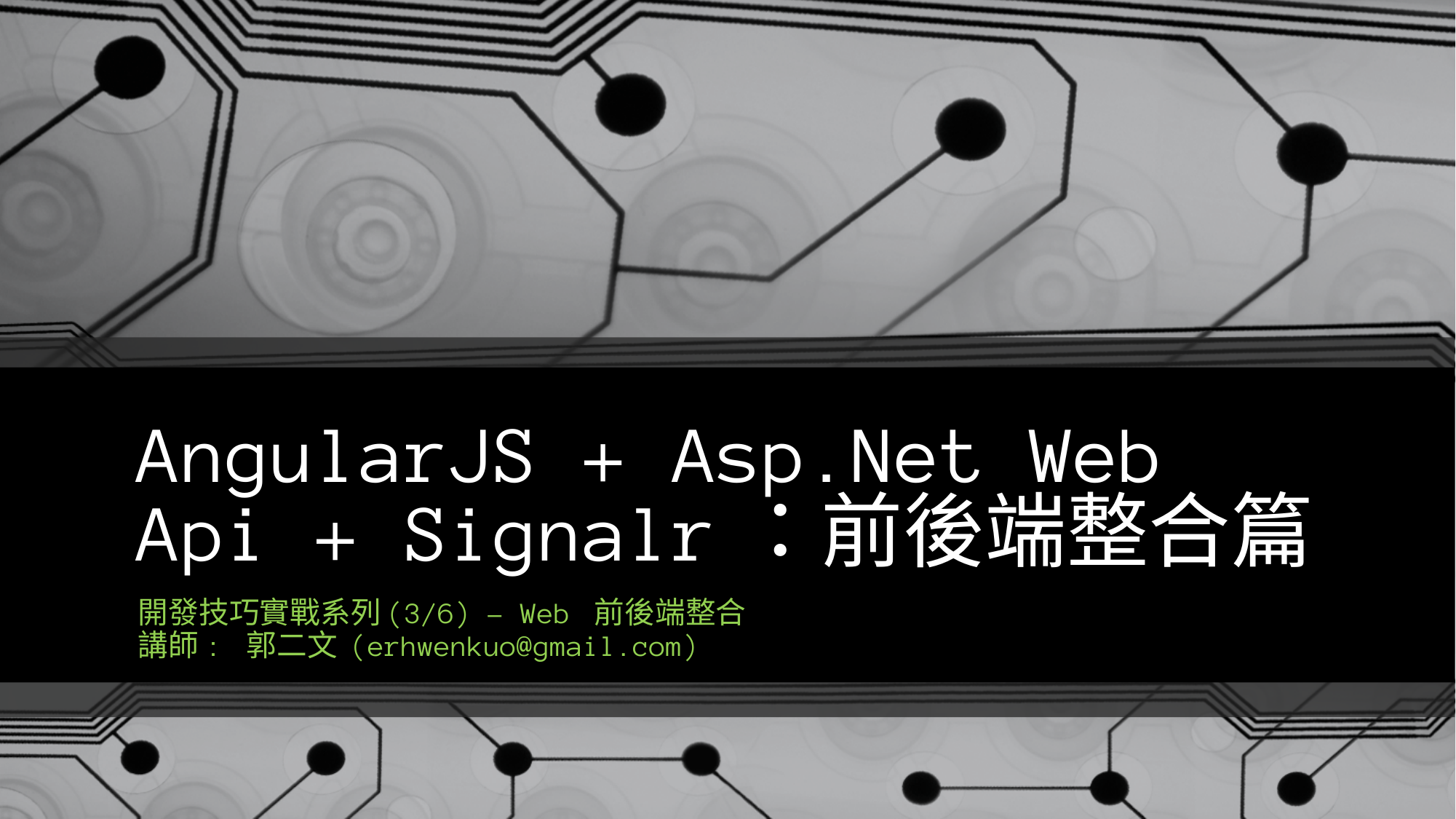

# AngularJS + Asp.Net Web Api + Signalr：前後端整合篇
開發技巧實戰系列(3/6) - Web 前後端整合
講師: 郭二文 (erhwenkuo@gmail.com)